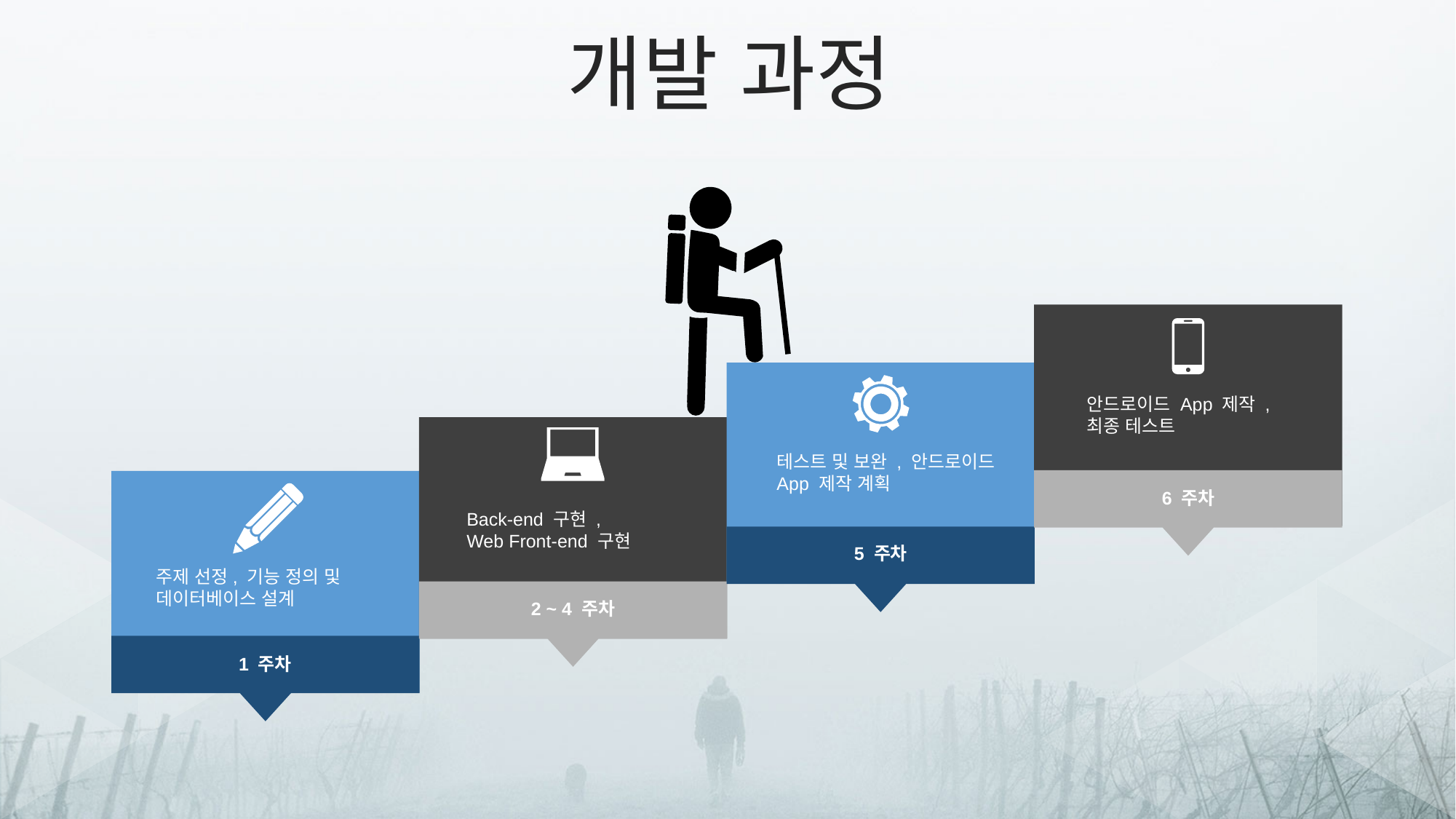

개발 과정

안드로이드 App 제작 , 최종 테스트

테스트 및 보완 , 안드로이드 App 제작 계획

6 주차
Back-end 구현 ,
Web Front-end 구현

5 주차
주제 선정, 기능 정의 및 데이터베이스 설계

2 ~ 4 주차

1 주차